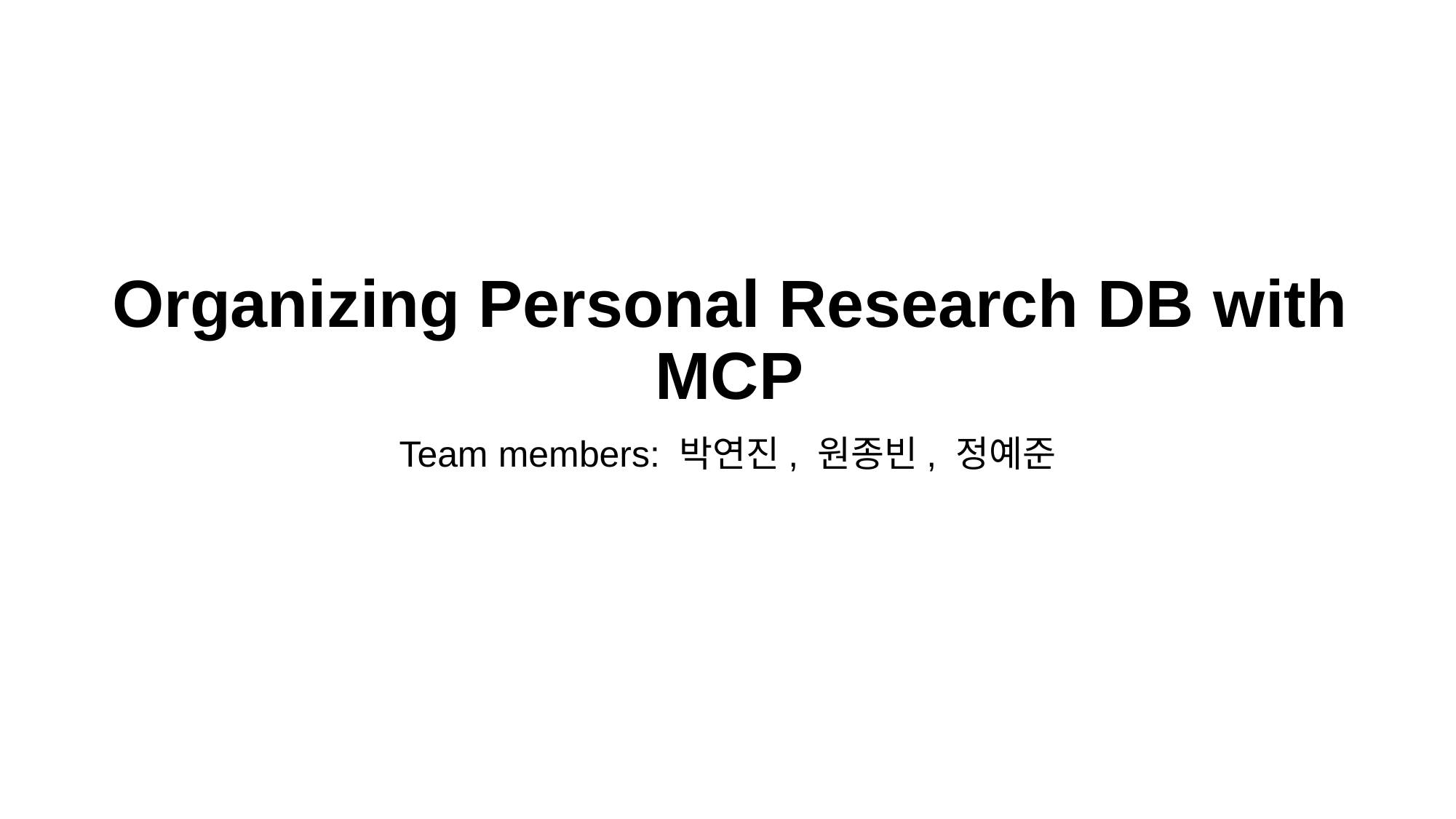

# Organizing Personal Research DB with MCP
Team members: 박연진, 원종빈, 정예준